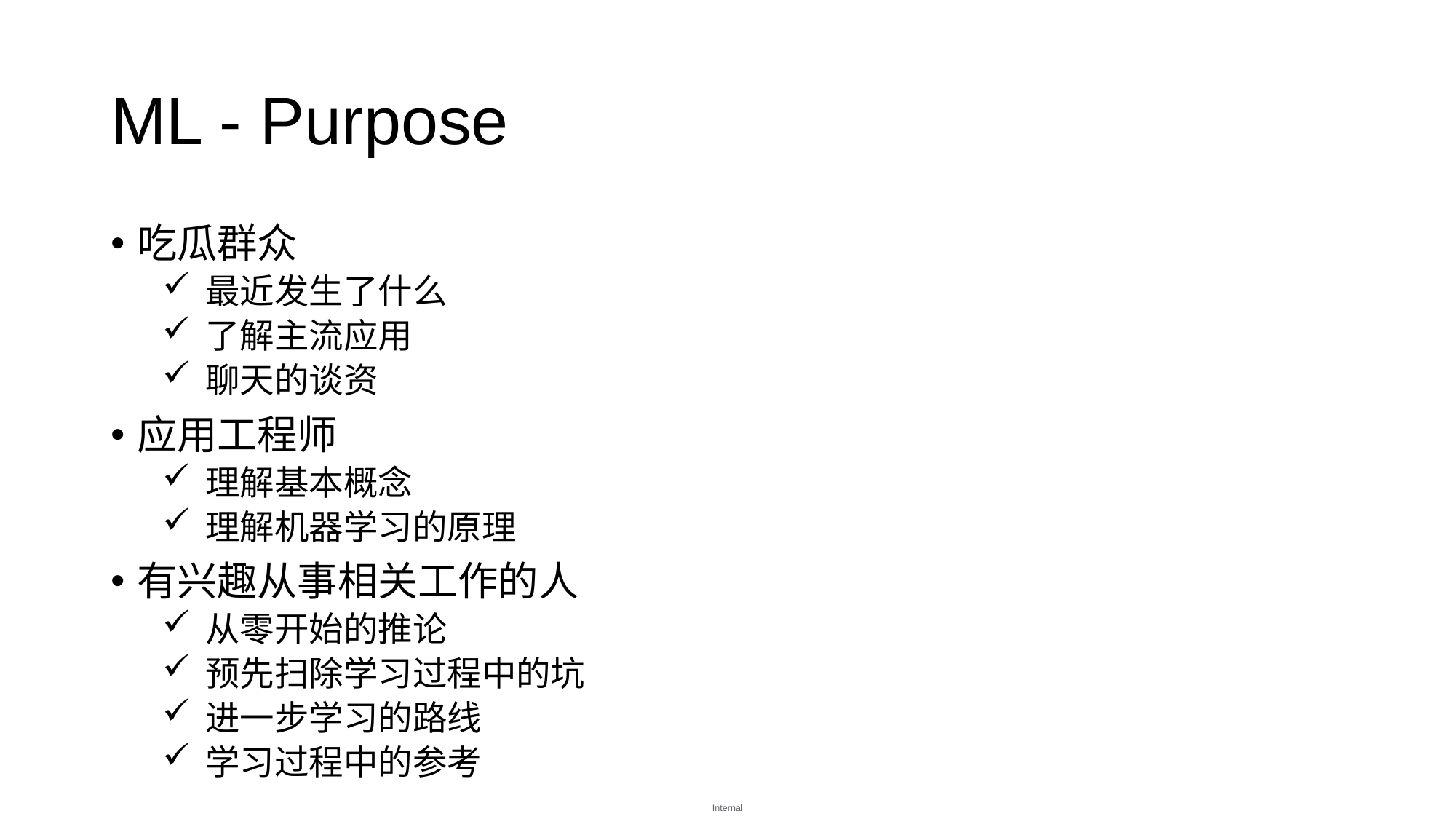

# ML - Purpose
吃瓜群众
 最近发生了什么
 了解主流应用
 聊天的谈资
应用工程师
 理解基本概念
 理解机器学习的原理
有兴趣从事相关工作的人
 从零开始的推论
 预先扫除学习过程中的坑
 进一步学习的路线
 学习过程中的参考